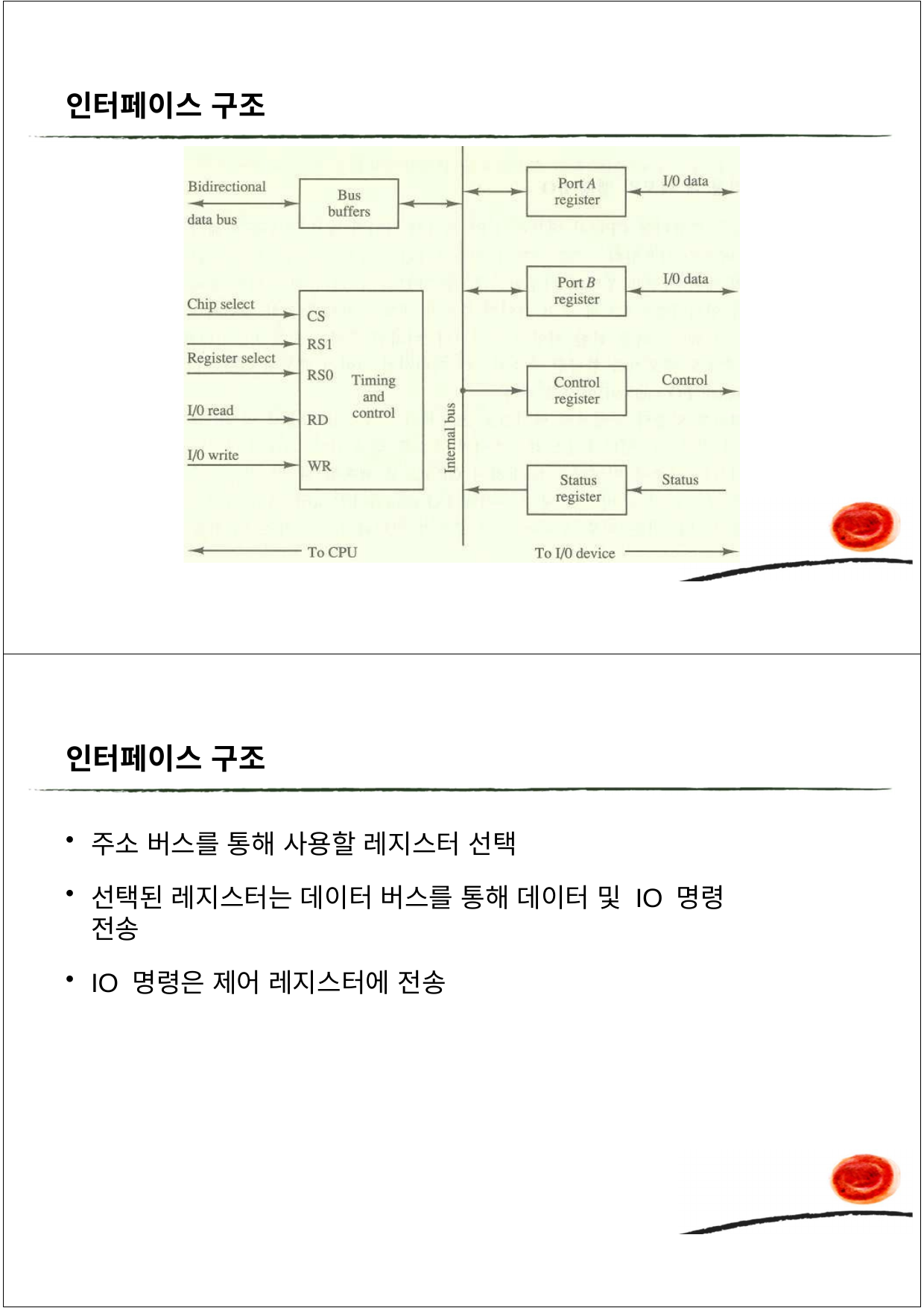

인터페이스 구조

인터페이스 구조

주소 버스를 통해 사용할 레지스터 선택
선택된 레지스터는 데이터 버스를 통해 데이터 및 IO 명령 전송
IO 명령은 제어 레지스터에 전송